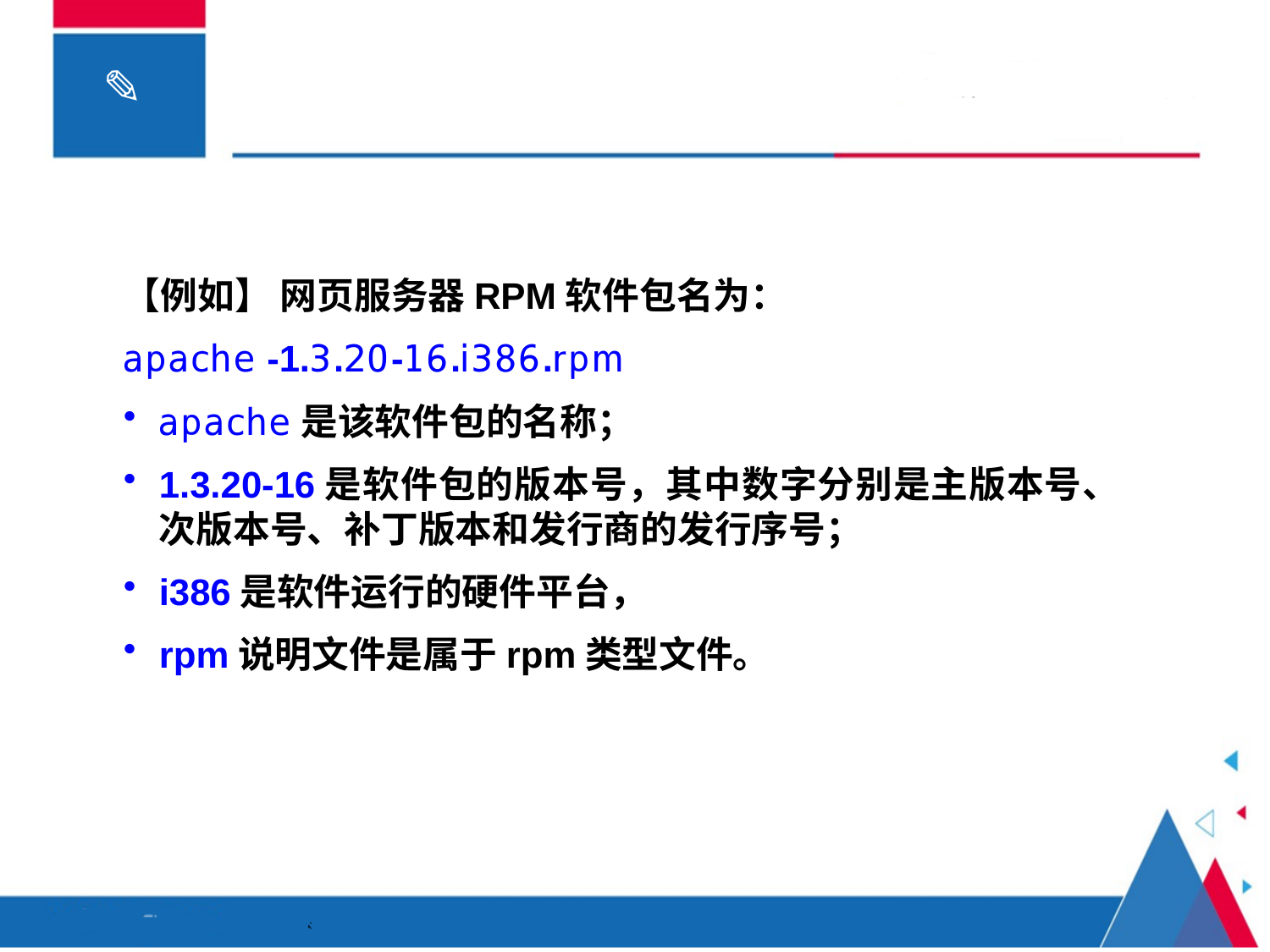

【例如】 网页服务器RPM软件包名为：
apache -1.3.20-16.i386.rpm
apache是该软件包的名称；
1.3.20-16是软件包的版本号，其中数字分别是主版本号、次版本号、补丁版本和发行商的发行序号；
i386是软件运行的硬件平台，
rpm说明文件是属于rpm类型文件。